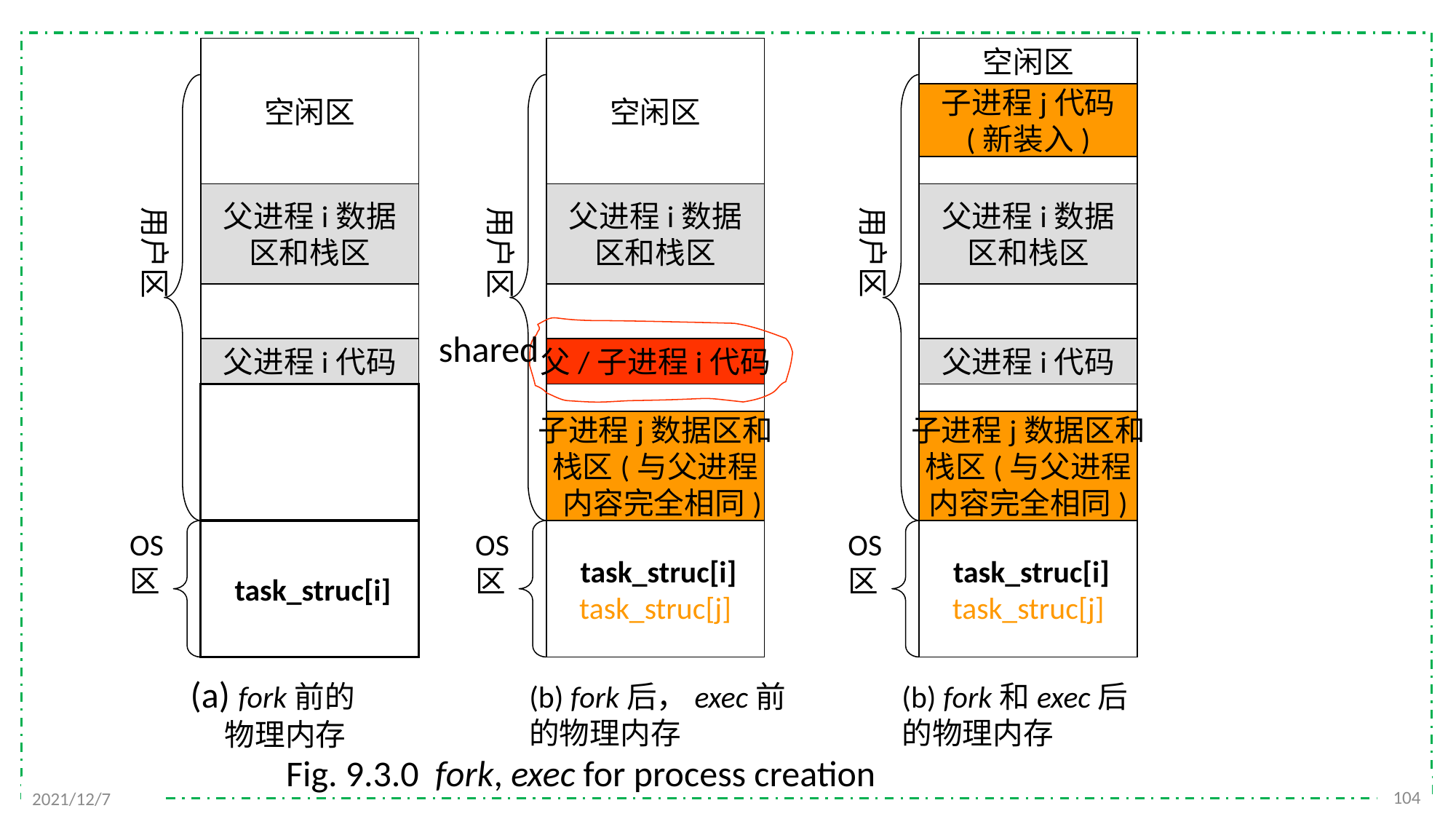

空闲区
空闲区
空闲区

子进程j代码
(新装入)

父进程i数据
区和栈区
父进程i数据
区和栈区
父进程i数据
区和栈区
用户区
用户区
用户区

 shared
父进程i代码
父/子进程i代码
父进程i代码

子进程j数据区和
栈区(与父进程
 内容完全相同)
子进程j数据区和
栈区(与父进程
内容完全相同)

OS
区

 task_struc[i]
OS
区

 task_struc[i]
task_struc[j]
OS
区

 task_struc[i]
task_struc[j]
(a) fork前的
    物理内存
(b) fork后，exec前
的物理内存
(b) fork和exec后
的物理内存
 Fig. 9.3.0  fork, exec for process creation
104
2021/12/7